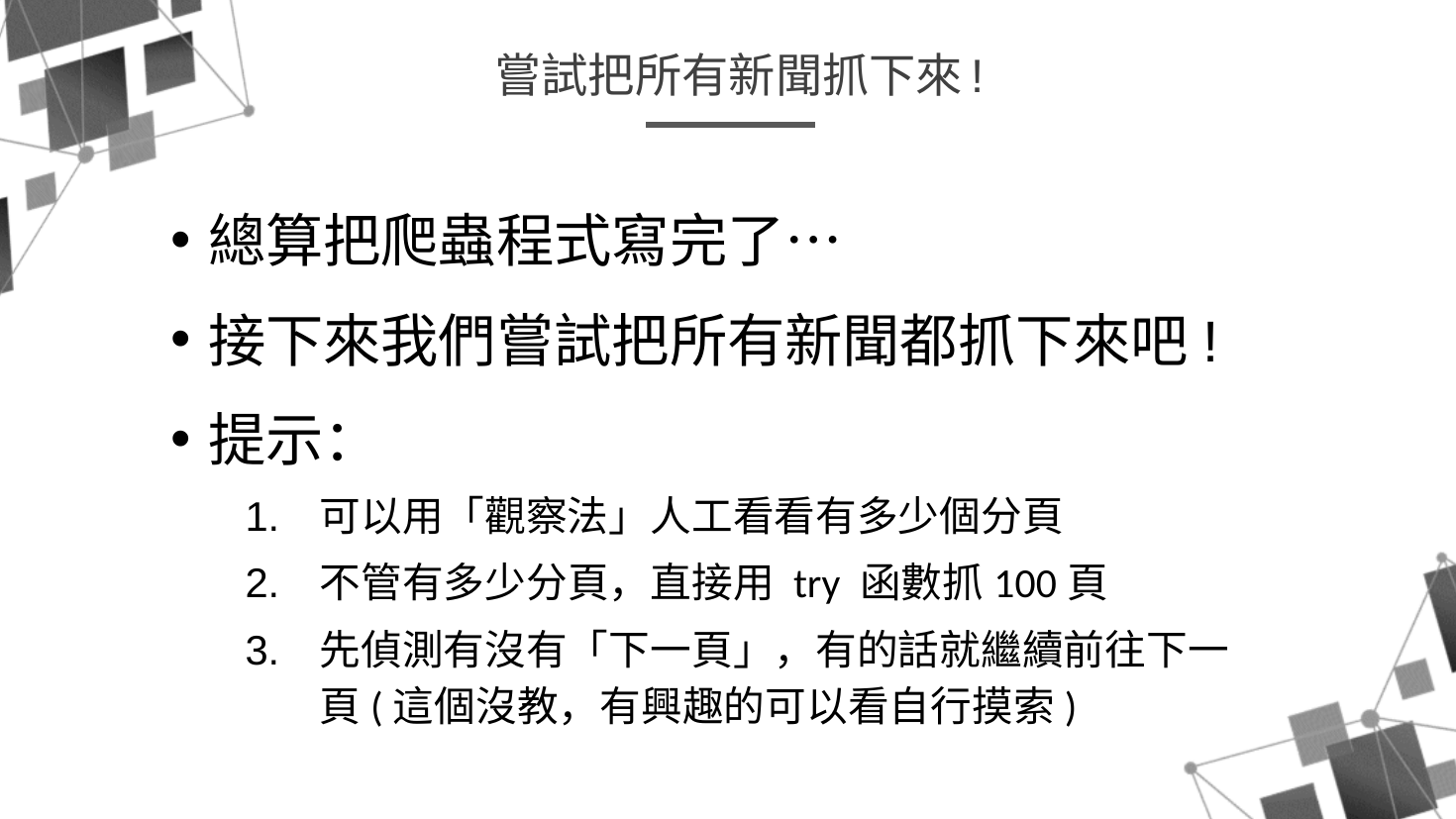

嘗試把所有新聞抓下來!
總算把爬蟲程式寫完了…
接下來我們嘗試把所有新聞都抓下來吧!
提示：
可以用「觀察法」人工看看有多少個分頁
不管有多少分頁，直接用 try 函數抓100頁
先偵測有沒有「下一頁」，有的話就繼續前往下一頁(這個沒教，有興趣的可以看自行摸索)